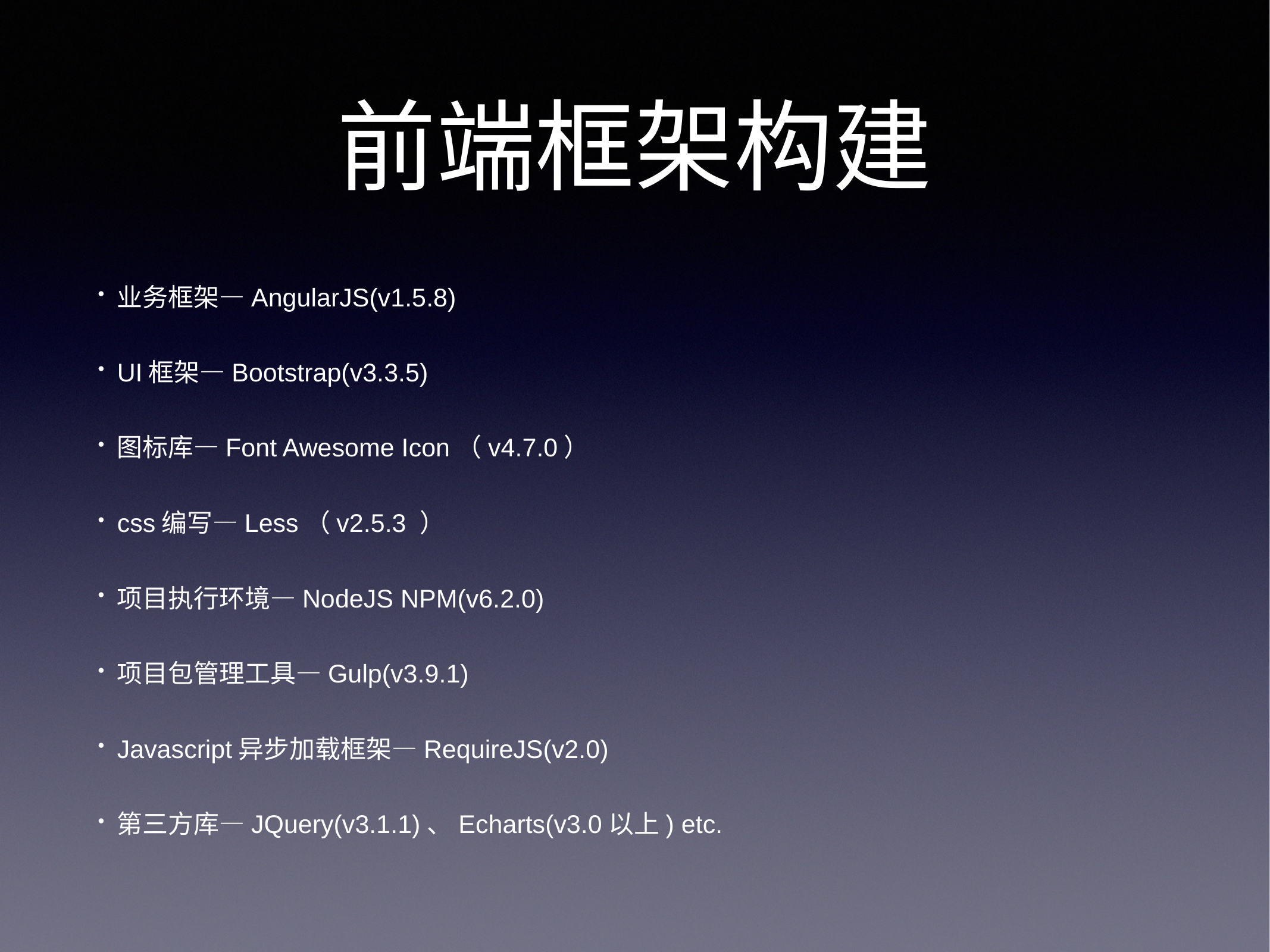

# 前端框架构建
业务框架—AngularJS(v1.5.8)
UI框架—Bootstrap(v3.3.5)
图标库—Font Awesome Icon（v4.7.0）
css编写—Less（v2.5.3 ）
项目执行环境—NodeJS NPM(v6.2.0)
项目包管理工具—Gulp(v3.9.1)
Javascript异步加载框架—RequireJS(v2.0)
第三方库—JQuery(v3.1.1)、Echarts(v3.0以上) etc.